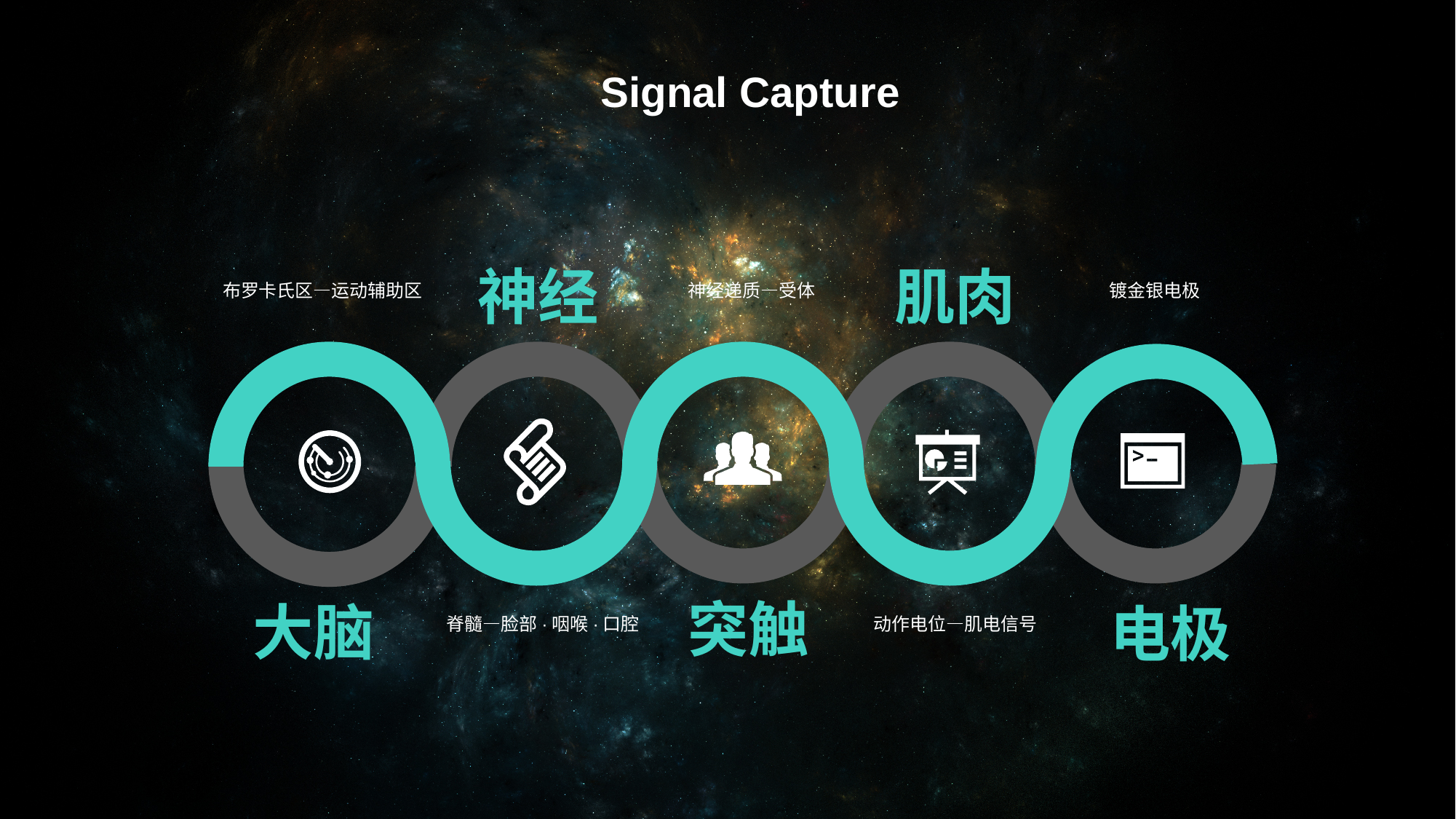

Signal Capture
神经
肌肉
布罗卡氏区—运动辅助区
神经递质—受体
镀金银电极

突触
大脑
电极
脊髓—脸部·咽喉·口腔
动作电位—肌电信号